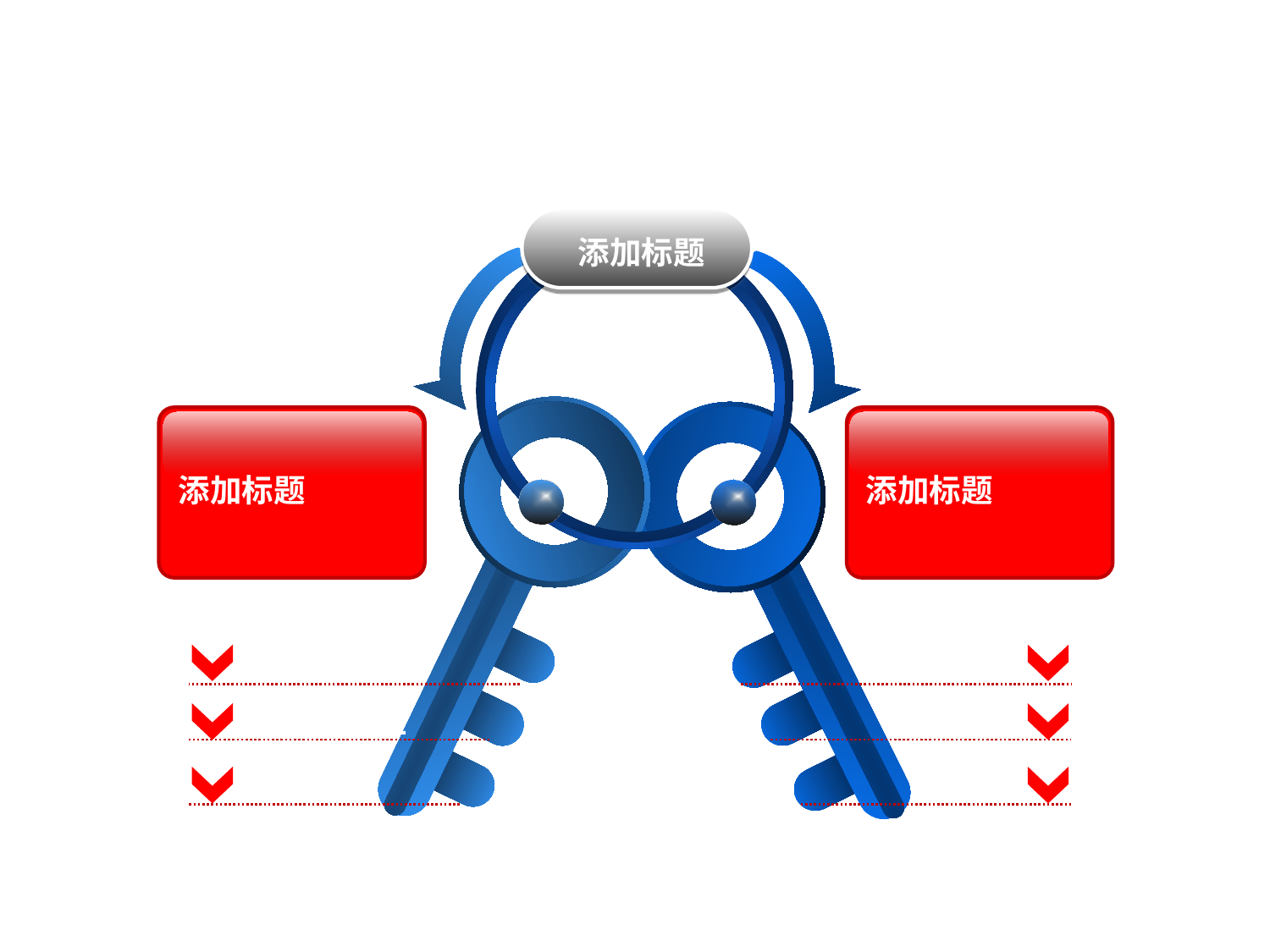

单击增加标题内容

添加标题

2

3

2

3

添加标题

添加标题
1

1